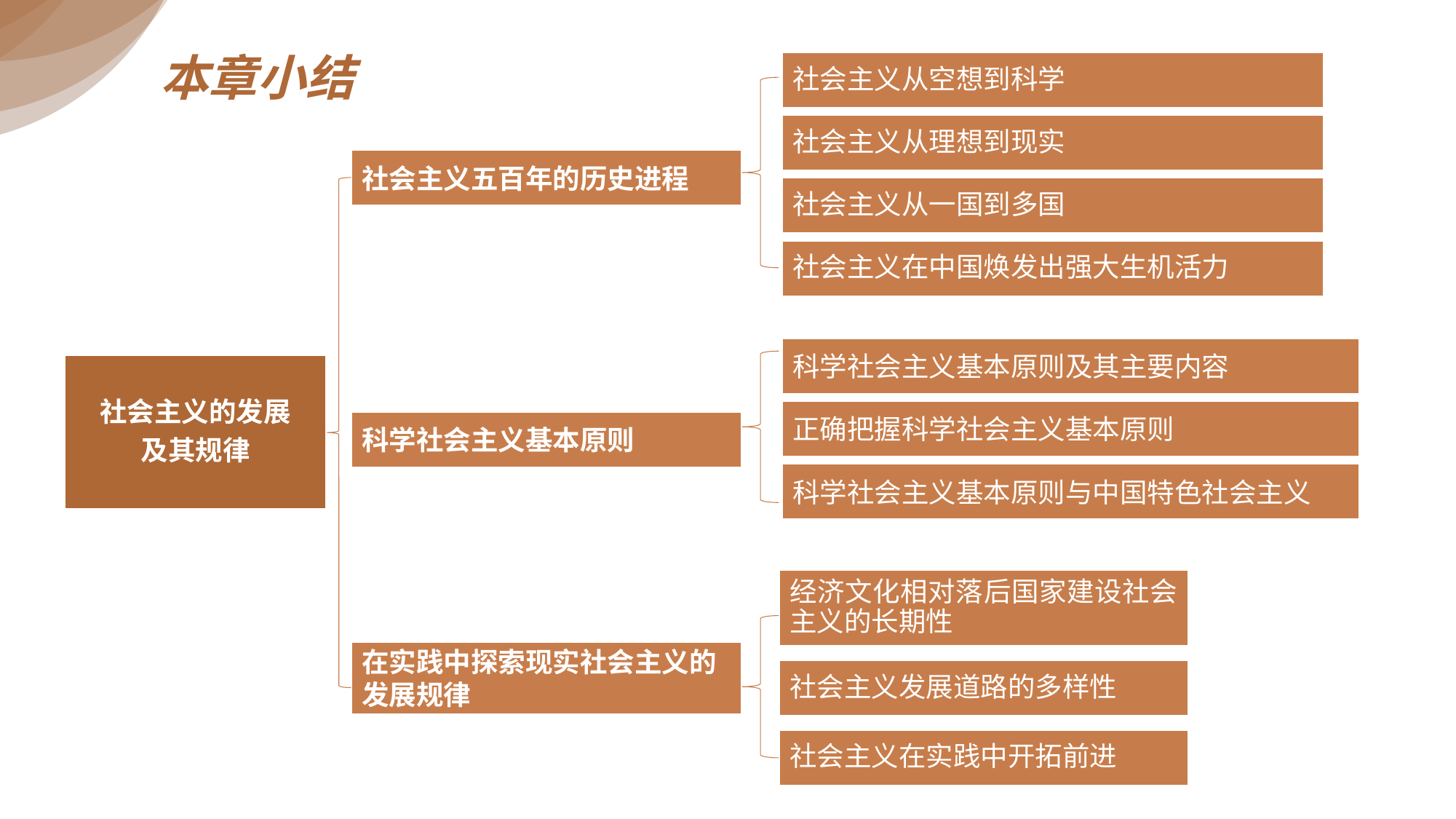

本章小结
本章小结
社会主义从空想到科学
社会主义从理想到现实
社会主义从一国到多国
社会主义在中国焕发出强大生机活力

社会主义五百年的历史进程

科学社会主义基本原则及其主要内容
正确把握科学社会主义基本原则
科学社会主义基本原则与中国特色社会主义

社会主义的发展
及其规律
科学社会主义基本原则
经济文化相对落后国家建设社会主义的长期性
社会主义发展道路的多样性
社会主义在实践中开拓前进

在实践中探索现实社会主义的发展规律